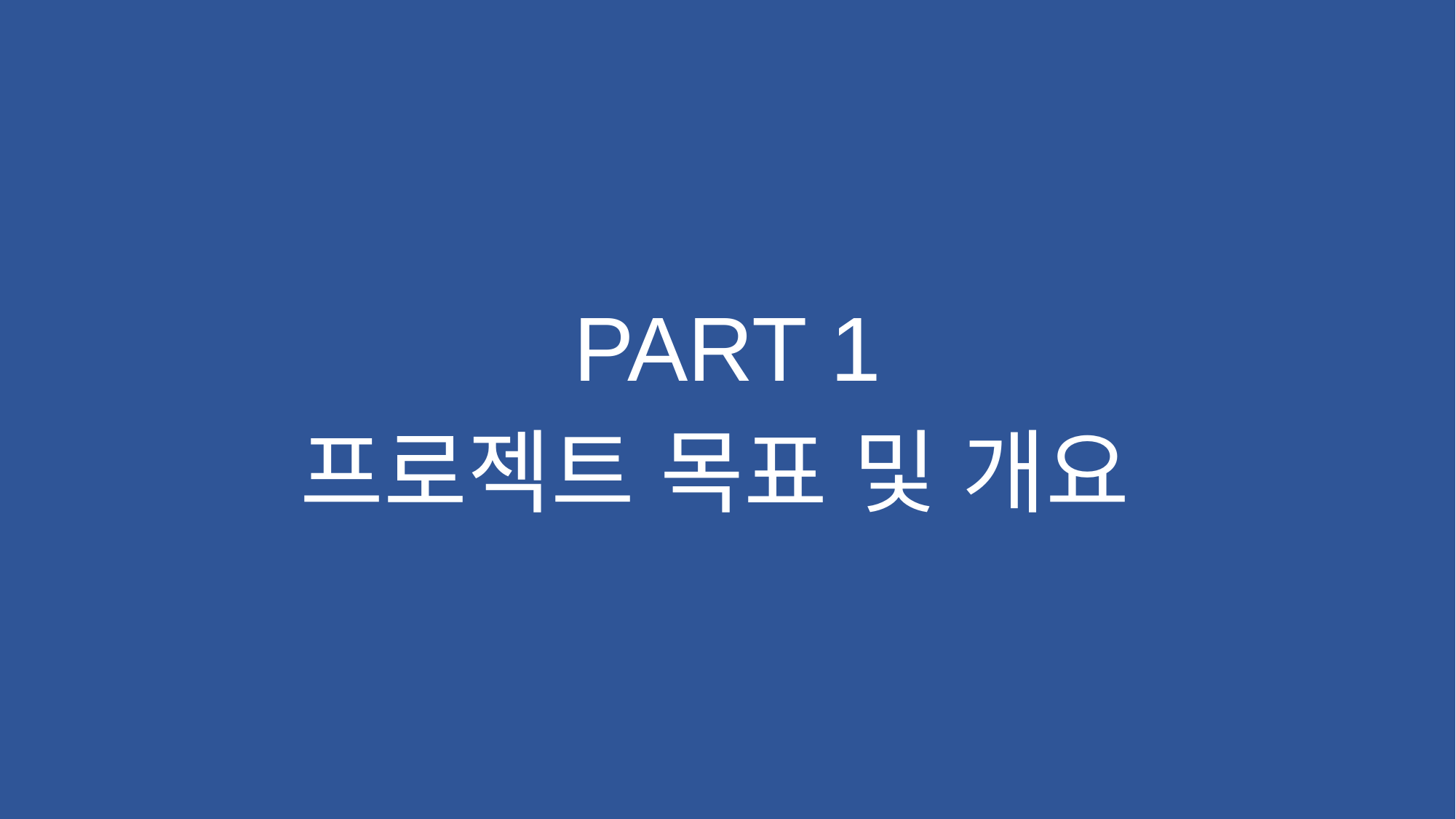

# PART 1
프로젝트 목표 및 개요